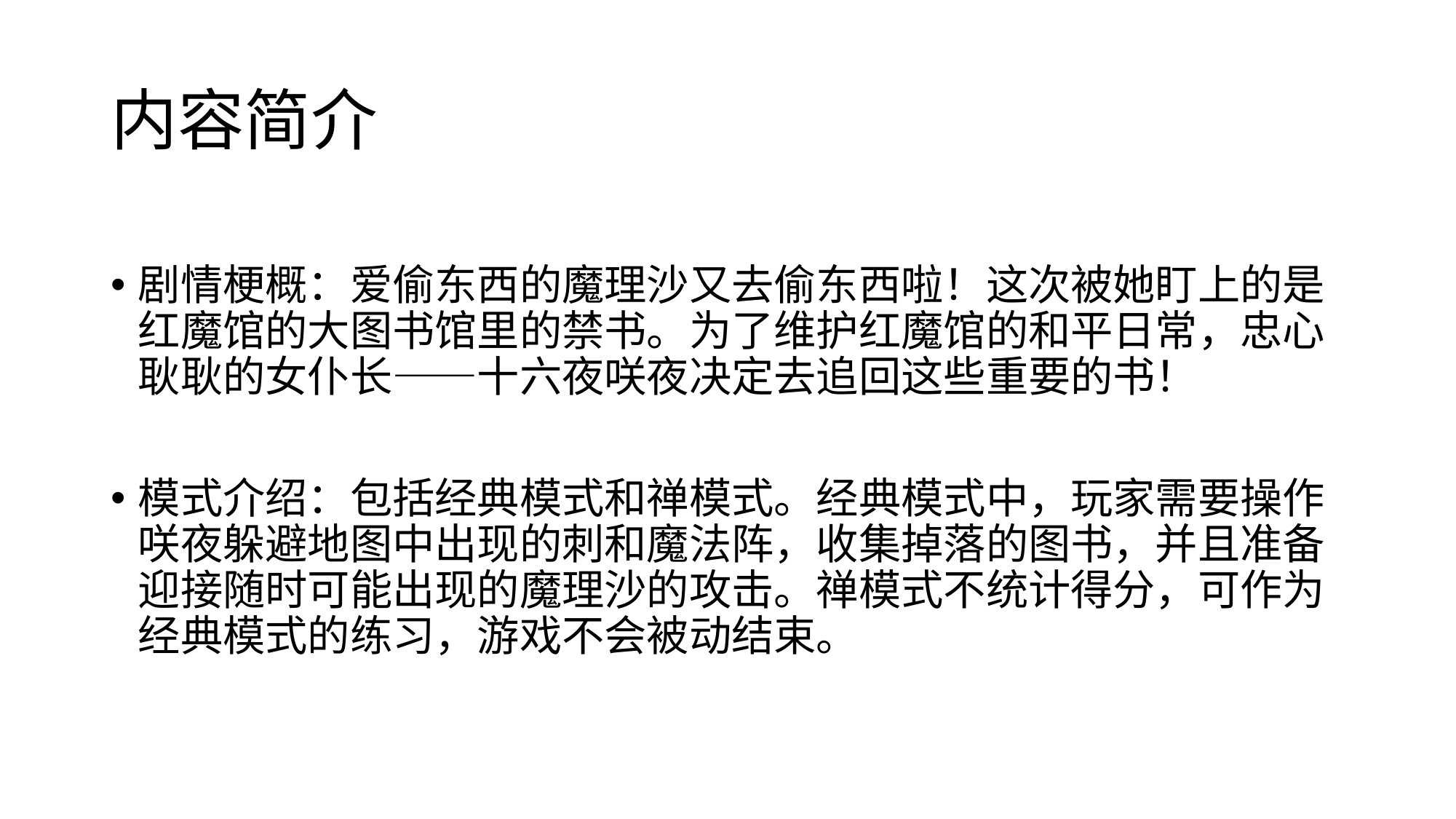

# 内容简介

剧情梗概：爱偷东西的魔理沙又去偷东西啦！这次被她盯上的是红魔馆的大图书馆里的禁书。为了维护红魔馆的和平日常，忠心耿耿的女仆长——十六夜咲夜决定去追回这些重要的书！

模式介绍：包括经典模式和禅模式。经典模式中，玩家需要操作咲夜躲避地图中出现的刺和魔法阵，收集掉落的图书，并且准备迎接随时可能出现的魔理沙的攻击。禅模式不统计得分，可作为经典模式的练习，游戏不会被动结束。